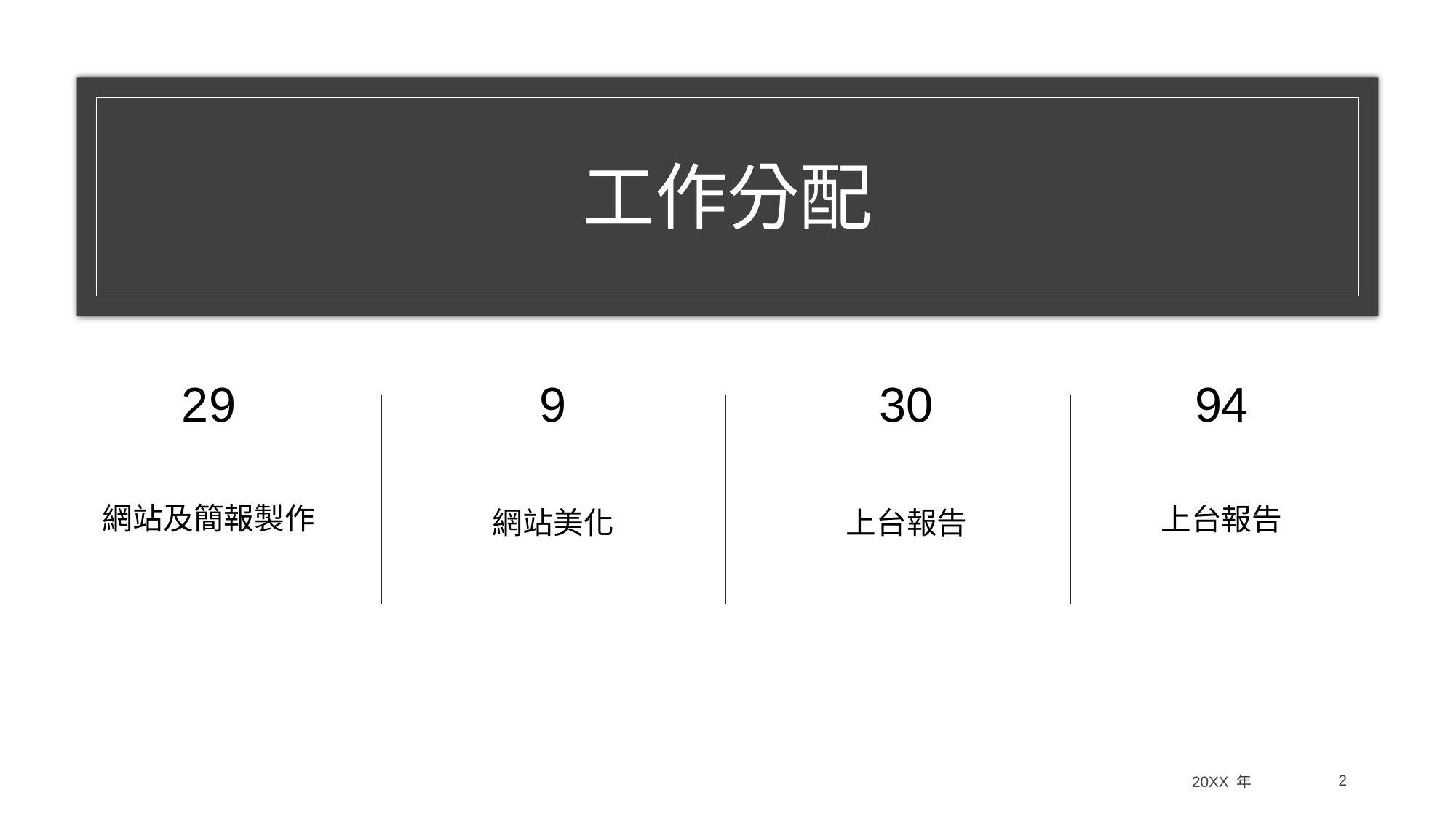

# 工作分配
29
9
30
94
網站及簡報製作
上台報告
網站美化
上台報告
2